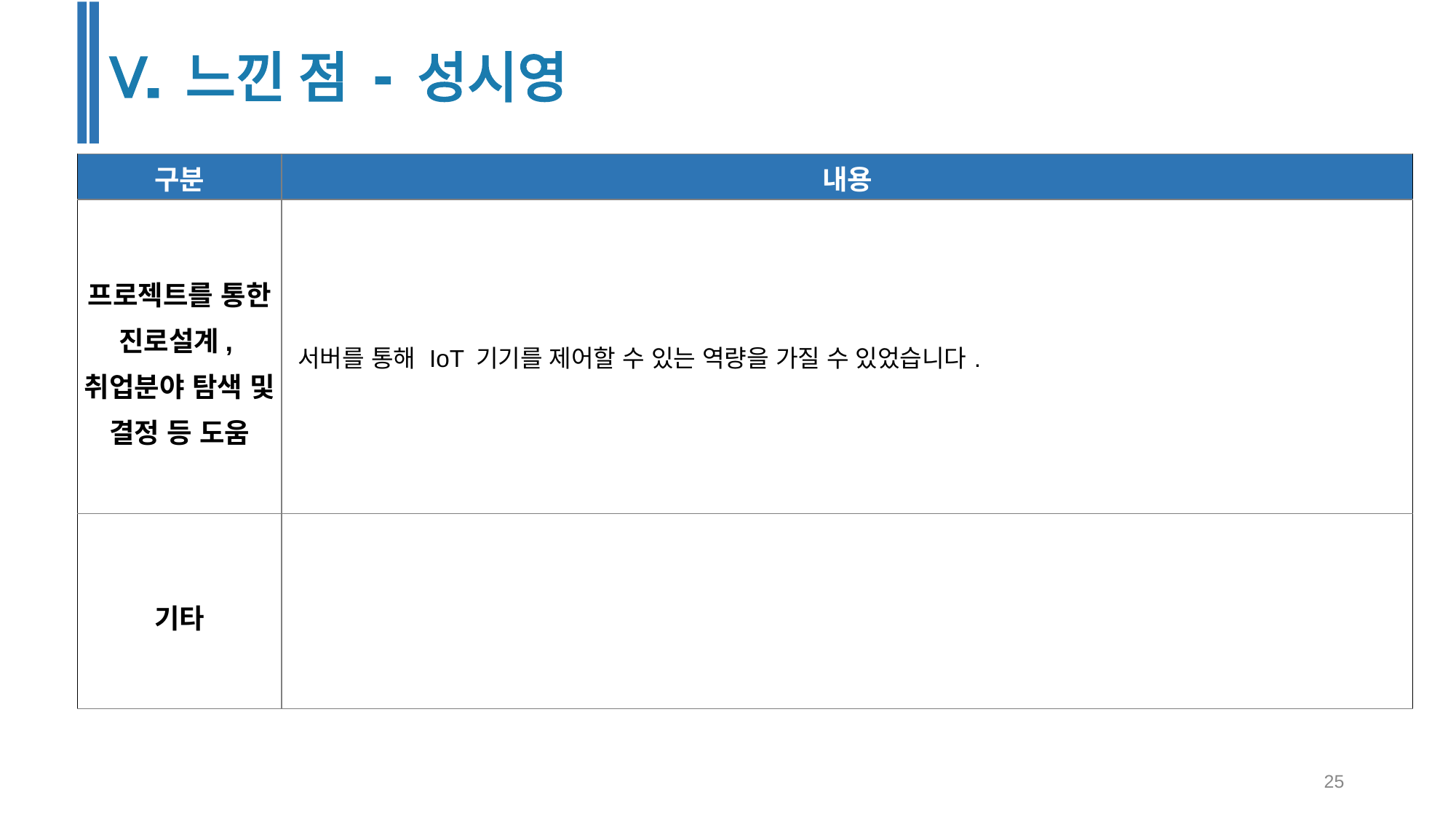

Ⅴ. 느낀 점 - 성시영
| 구분 | 내용 |
| --- | --- |
| 프로젝트를 통한 진로설계, 취업분야 탐색 및 결정 등 도움 | 서버를 통해 IoT 기기를 제어할 수 있는 역량을 가질 수 있었습니다. |
| 기타 |  |
25